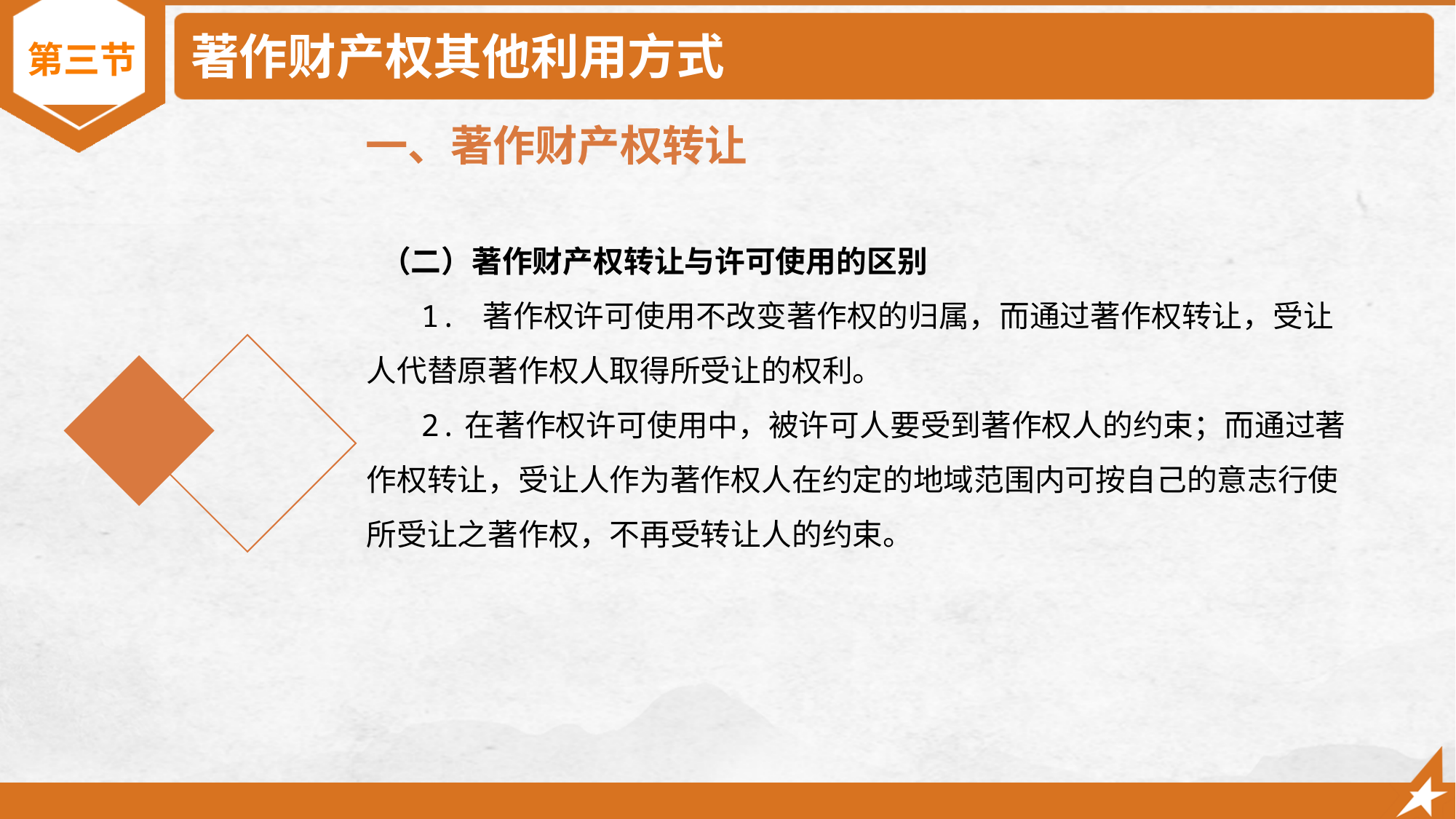

# 著作财产权其他利用方式
第三节
一、著作财产权转让
 （二）著作财产权转让与许可使用的区别
   1. 著作权许可使用不改变著作权的归属，而通过著作权转让，受让人代替原著作权人取得所受让的权利。
   2.在著作权许可使用中，被许可人要受到著作权人的约束；而通过著作权转让，受让人作为著作权人在约定的地域范围内可按自己的意志行使所受让之著作权，不再受转让人的约束。